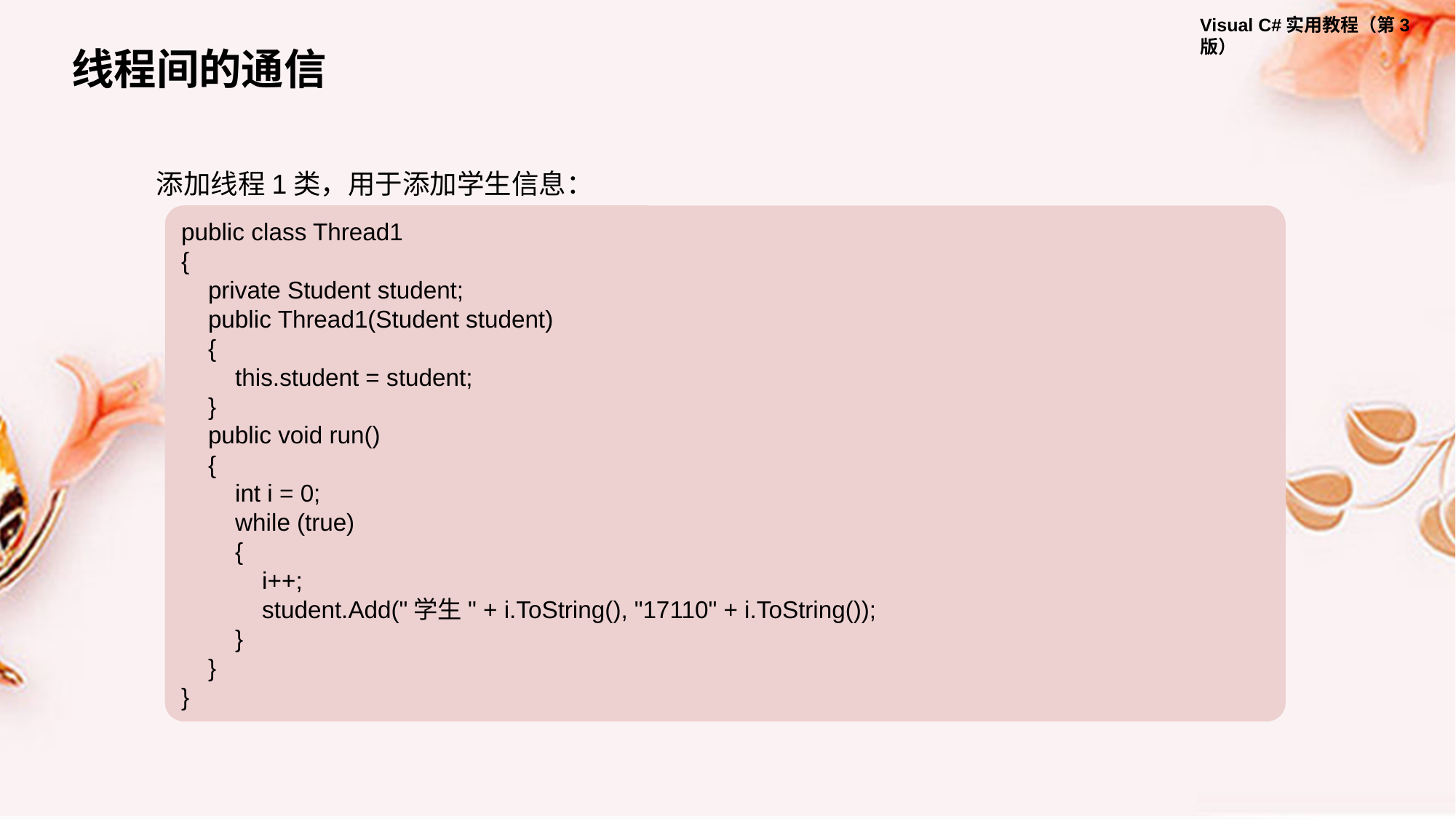

线程间的通信
添加线程1类，用于添加学生信息：
public class Thread1
{
    private Student student;
    public Thread1(Student student)
    {
        this.student = student;
    }
    public void run()
    {
        int i = 0;
        while (true)
        {
            i++;
            student.Add("学生" + i.ToString(), "17110" + i.ToString());
        }
    }
}